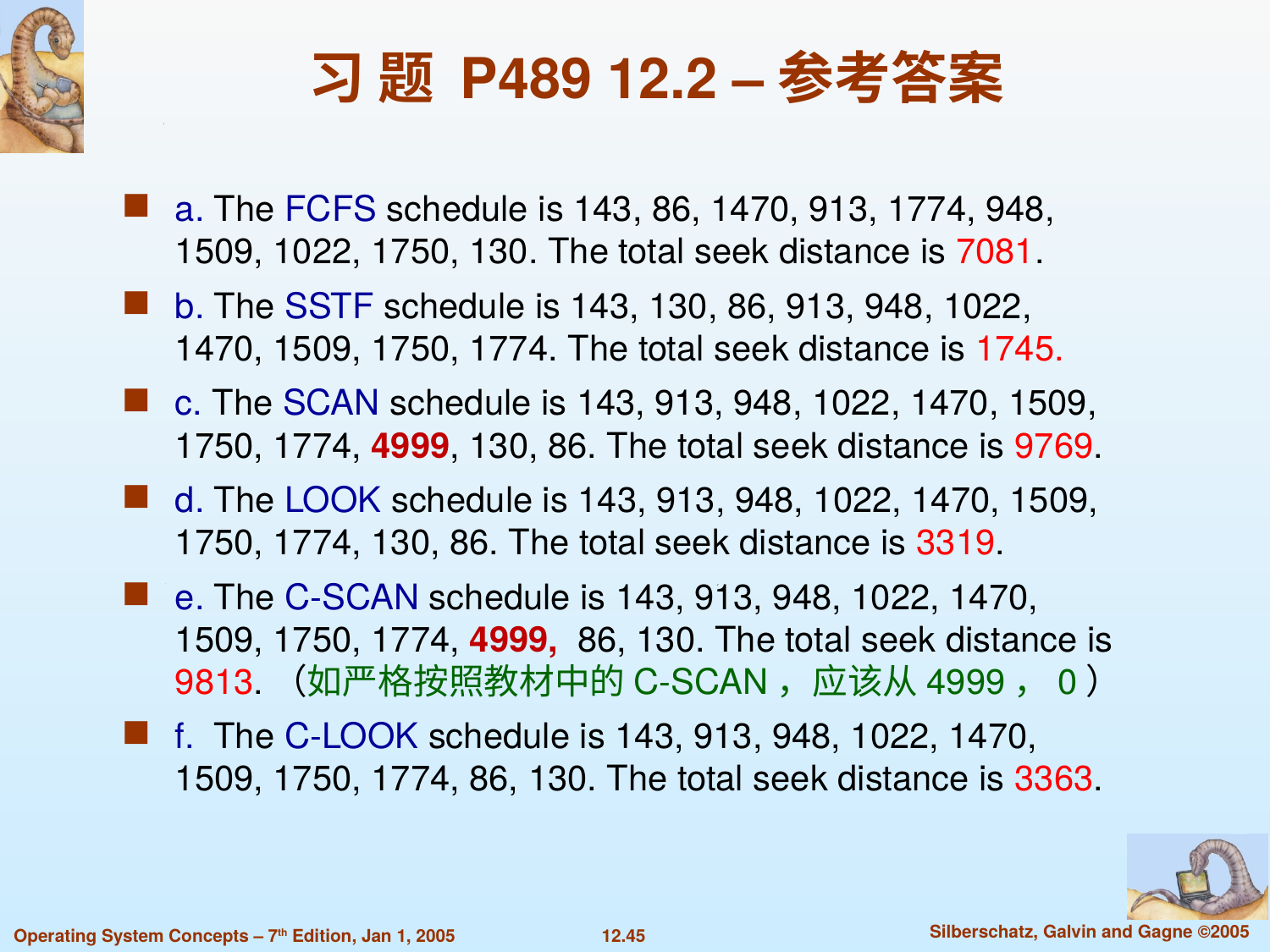

# 习 题 P489 12.2 –参考答案
a. The FCFS schedule is 143, 86, 1470, 913, 1774, 948, 1509, 1022, 1750, 130. The total seek distance is 7081.
b. The SSTF schedule is 143, 130, 86, 913, 948, 1022, 1470, 1509, 1750, 1774. The total seek distance is 1745.
c. The SCAN schedule is 143, 913, 948, 1022, 1470, 1509, 1750, 1774, 4999, 130, 86. The total seek distance is 9769.
d. The LOOK schedule is 143, 913, 948, 1022, 1470, 1509, 1750, 1774, 130, 86. The total seek distance is 3319.
e. The C-SCAN schedule is 143, 913, 948, 1022, 1470, 1509, 1750, 1774, 4999,  86, 130. The total seek distance is 9813.（如严格按照教材中的C-SCAN，应该从4999，0）
f.  The C-LOOK schedule is 143, 913, 948, 1022, 1470, 1509, 1750, 1774, 86, 130. The total seek distance is 3363.